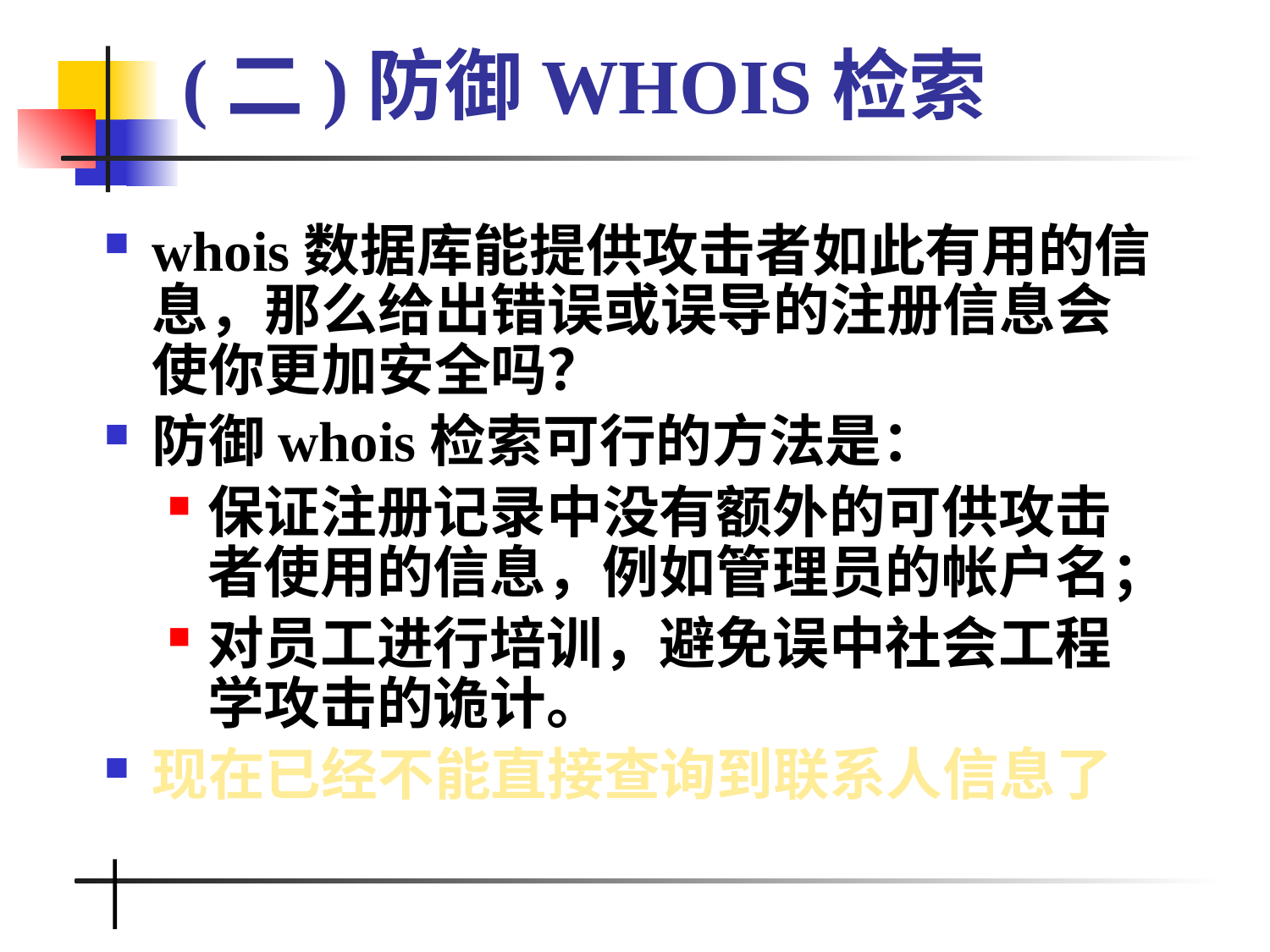

# (二)防御WHOIS检索
whois数据库能提供攻击者如此有用的信息，那么给出错误或误导的注册信息会使你更加安全吗？
防御whois检索可行的方法是：
保证注册记录中没有额外的可供攻击者使用的信息，例如管理员的帐户名；
对员工进行培训，避免误中社会工程学攻击的诡计。
现在已经不能直接查询到联系人信息了